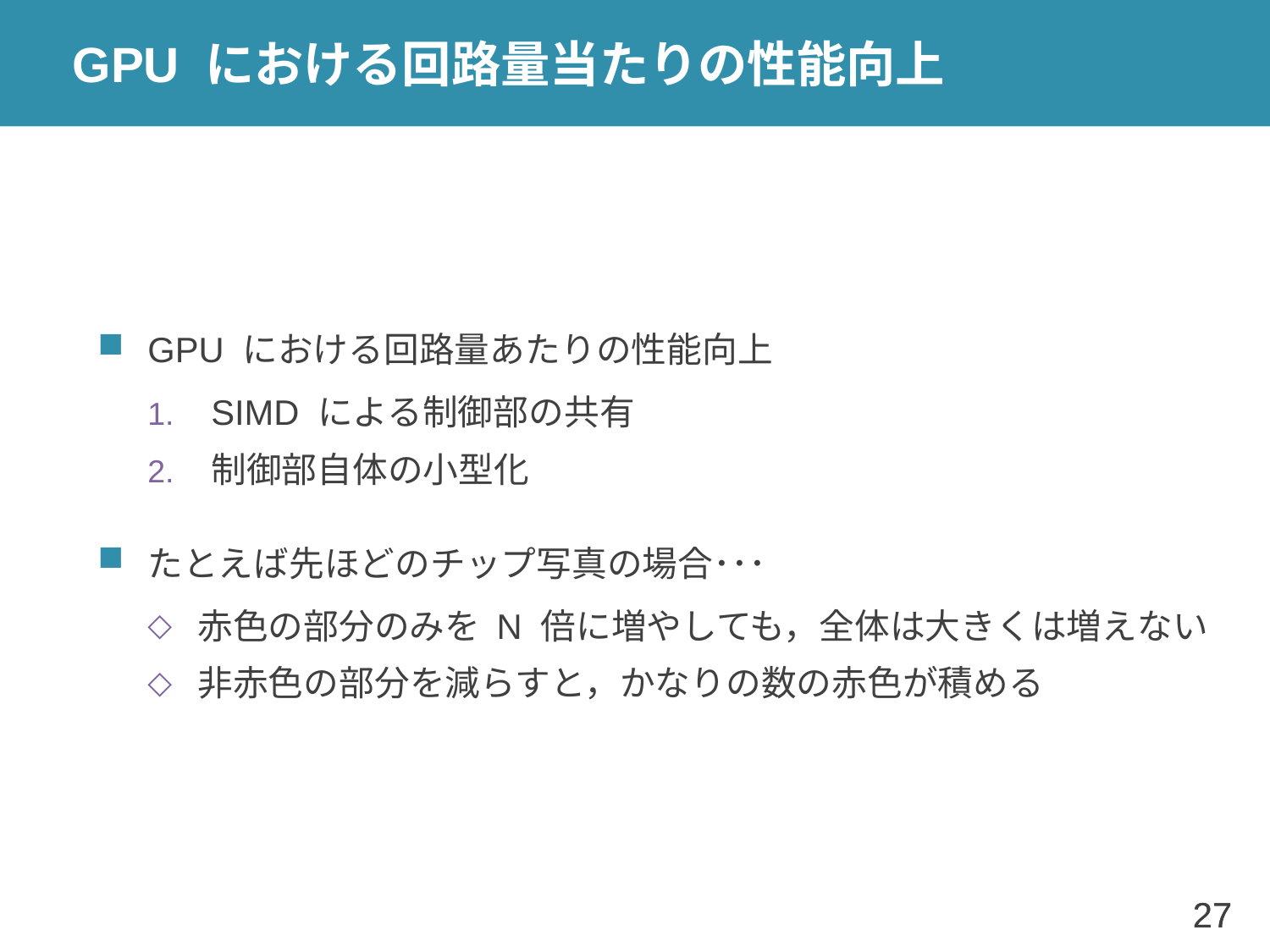

# GPU における回路量当たりの性能向上
GPU における回路量あたりの性能向上
SIMD による制御部の共有
制御部自体の小型化
たとえば先ほどのチップ写真の場合･･･
赤色の部分のみを N 倍に増やしても，全体は大きくは増えない
非赤色の部分を減らすと，かなりの数の赤色が積める